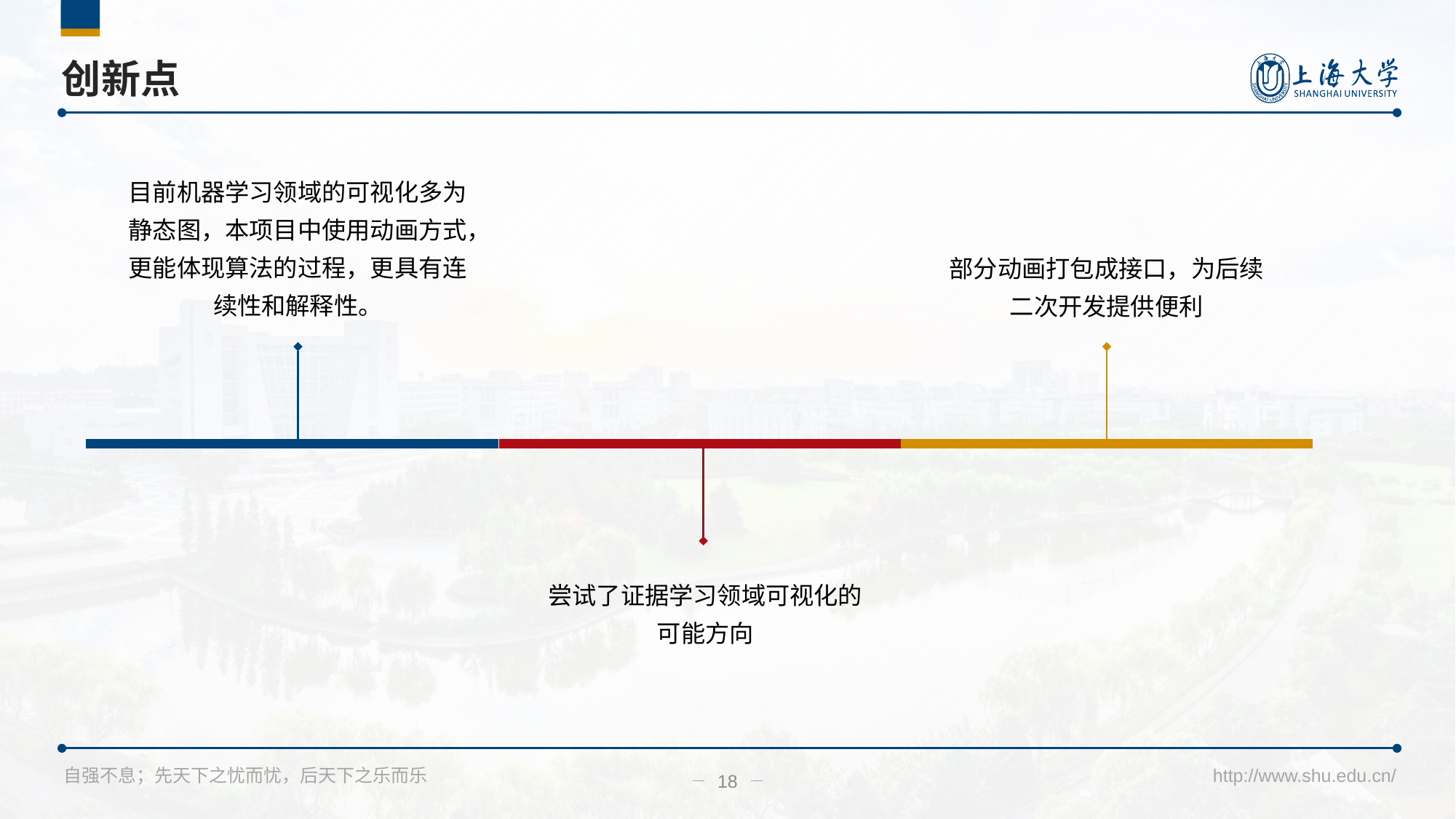

# 创新点
目前机器学习领域的可视化多为静态图，本项目中使用动画方式，更能体现算法的过程，更具有连续性和解释性。
部分动画打包成接口，为后续二次开发提供便利
尝试了证据学习领域可视化的可能方向
18